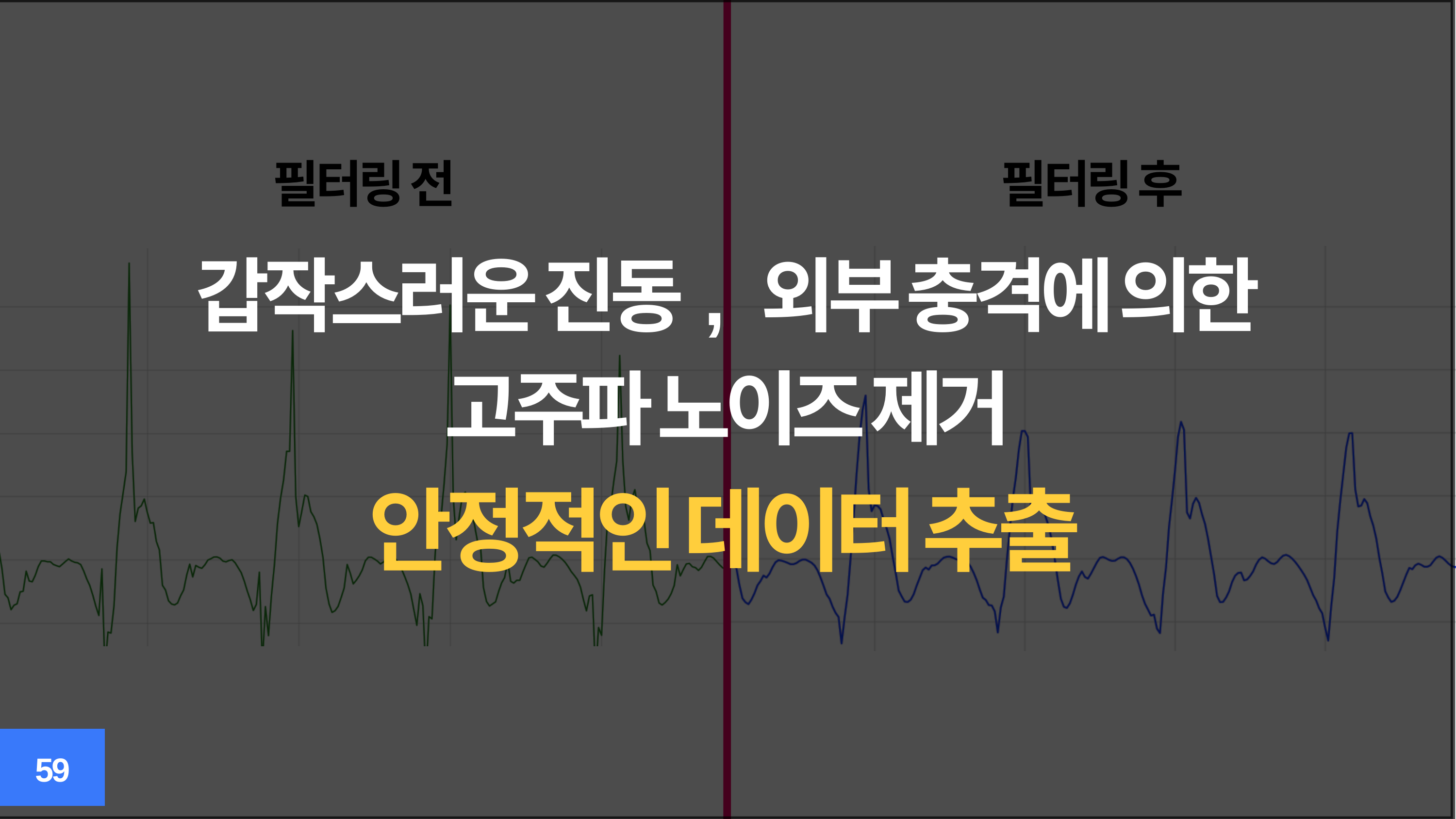

필터링 전
필터링 후
갑작스러운 진동, 외부 충격에 의한
고주파 노이즈 제거

안정적인 데이터 추출

59